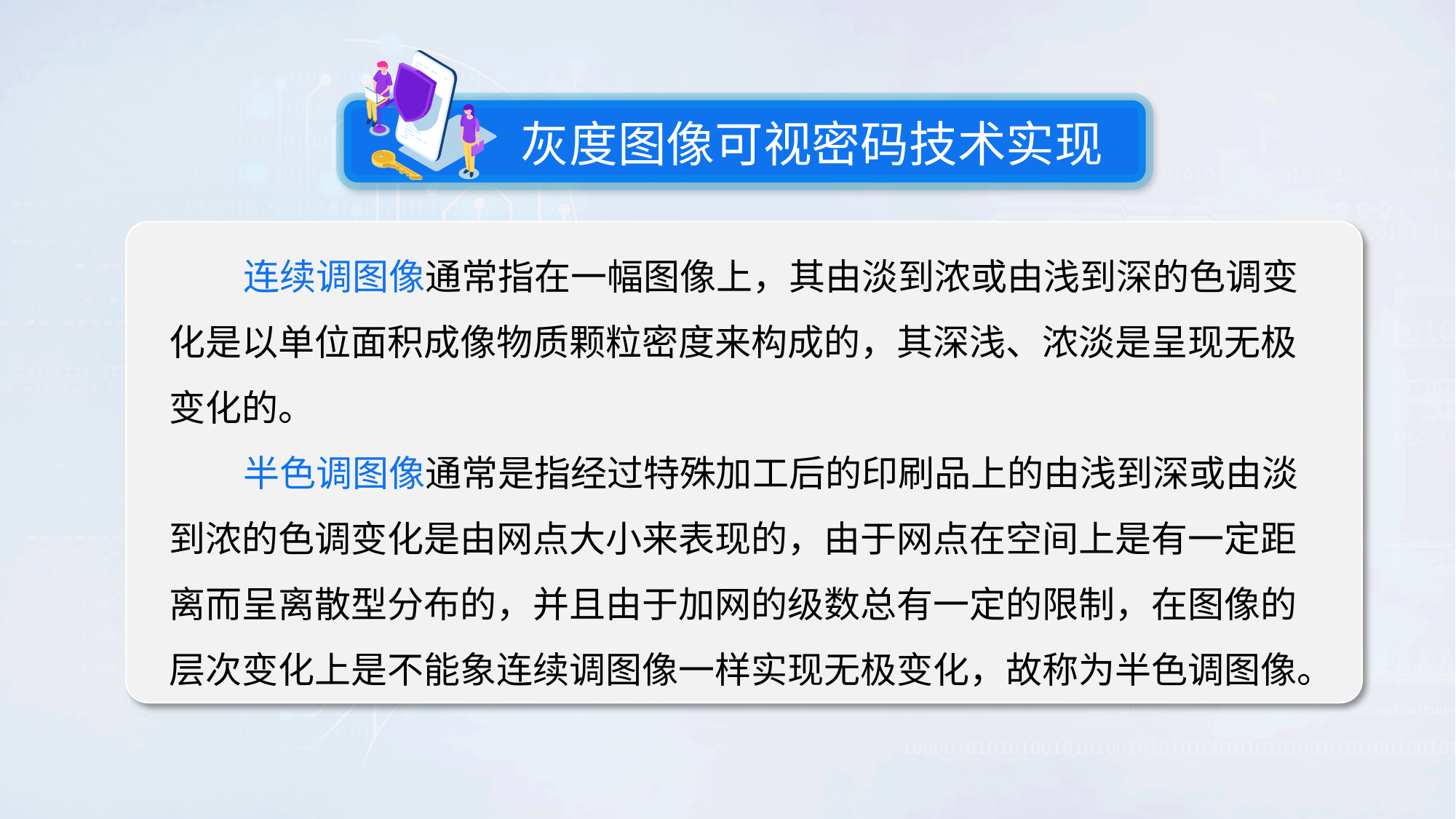

灰度图像可视密码技术实现

        连续调图像通常指在一幅图像上，其由淡到浓或由浅到深的色调变化是以单位面积成像物质颗粒密度来构成的，其深浅、浓淡是呈现无极变化的。
        半色调图像通常是指经过特殊加工后的印刷品上的由浅到深或由淡到浓的色调变化是由网点大小来表现的，由于网点在空间上是有一定距离而呈离散型分布的，并且由于加网的级数总有一定的限制，在图像的层次变化上是不能象连续调图像一样实现无极变化，故称为半色调图像。